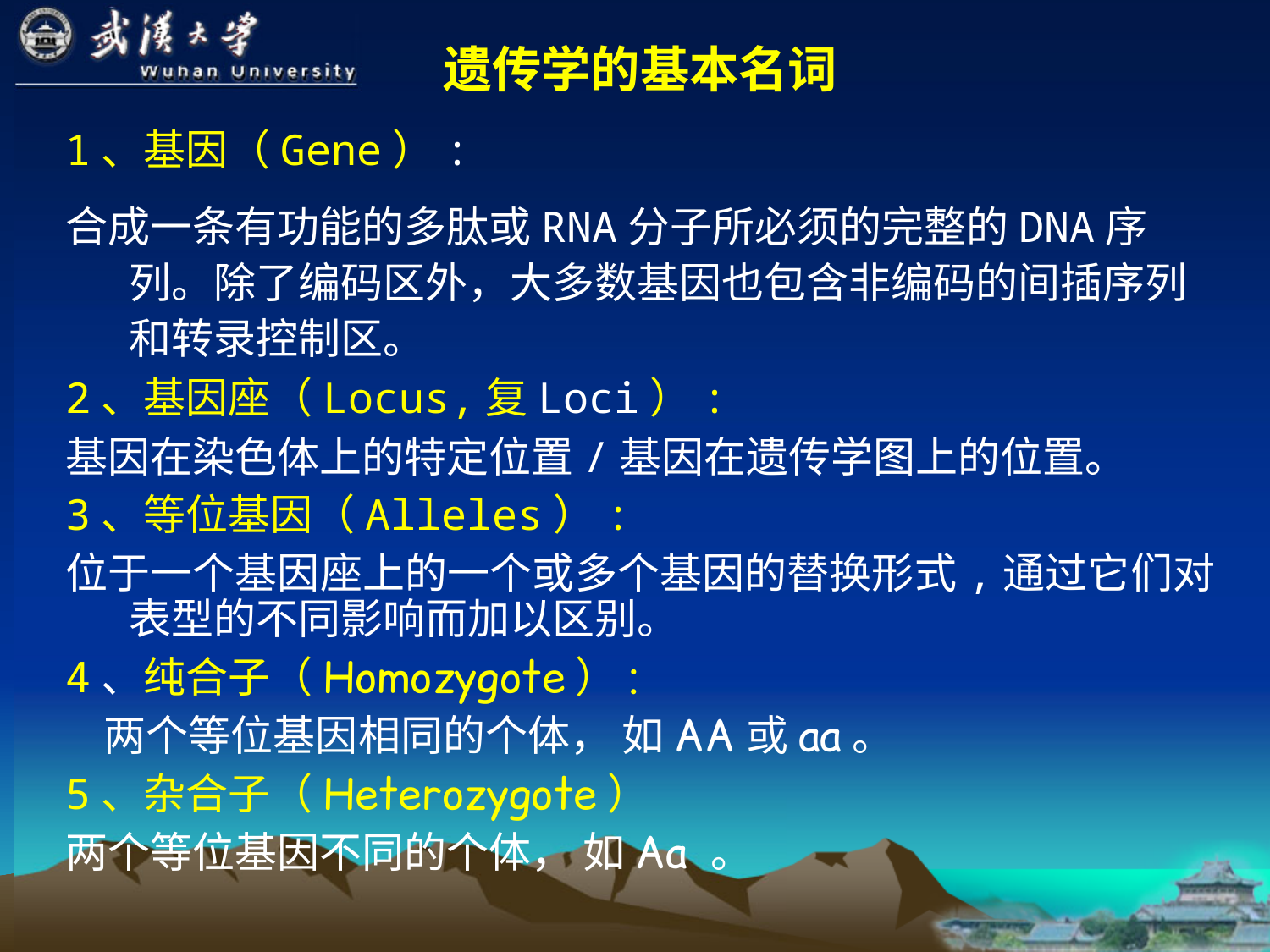

遗传学的基本名词
1、基因（Gene）:
合成一条有功能的多肽或RNA分子所必须的完整的DNA序列。除了编码区外，大多数基因也包含非编码的间插序列和转录控制区。
2、基因座（Locus,复Loci）:
基因在染色体上的特定位置/基因在遗传学图上的位置。
3、等位基因（Alleles）:
位于一个基因座上的一个或多个基因的替换形式,通过它们对表型的不同影响而加以区别。
4、纯合子（Homozygote）:
   两个等位基因相同的个体， 如AA或aa。
5、杂合子（Heterozygote）
两个等位基因不同的个体， 如Aa 。